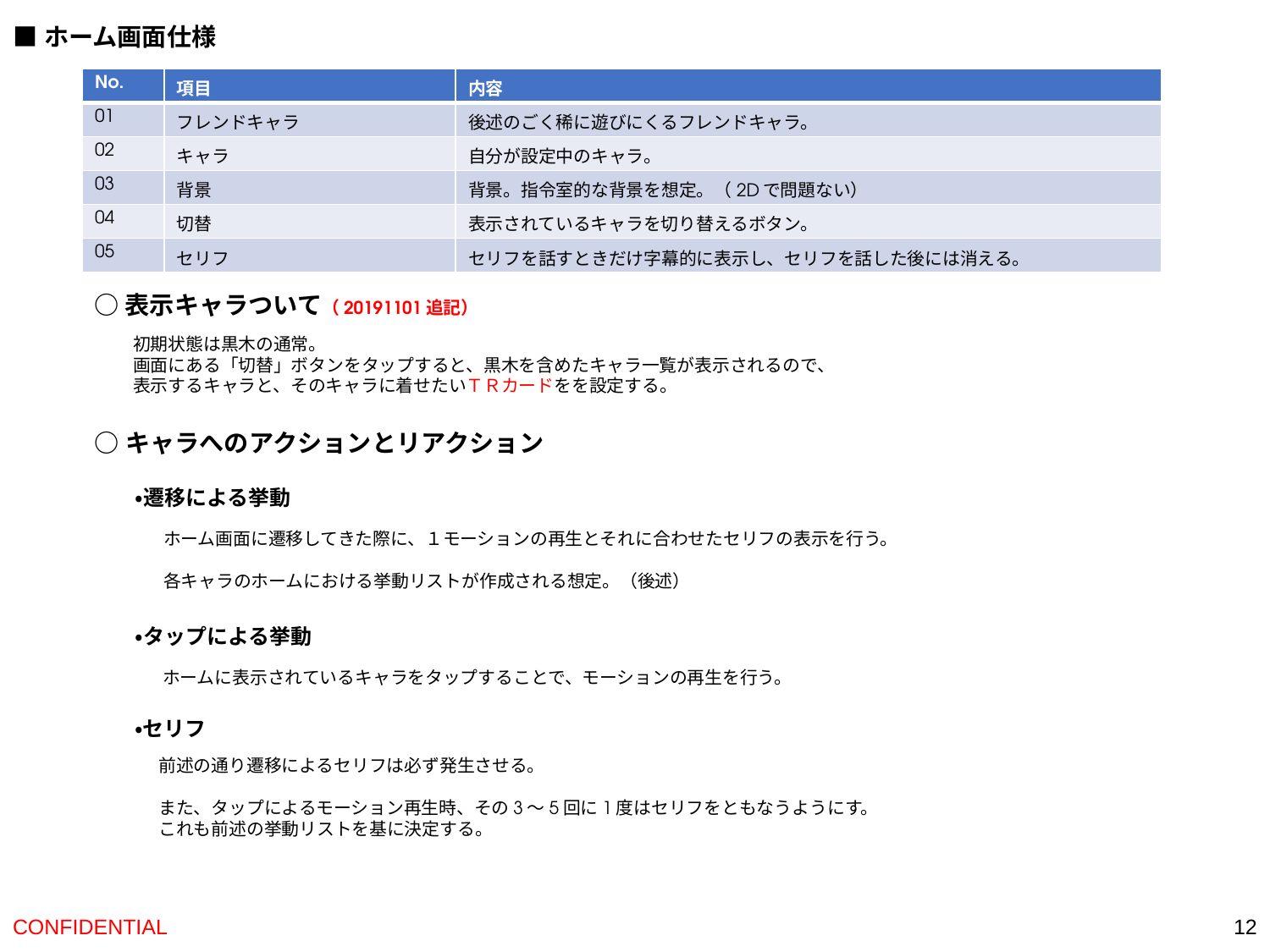

■ホーム画面仕様
| No. | 項目 | 内容 |
| --- | --- | --- |
| 01 | フレンドキャラ | 後述のごく稀に遊びにくるフレンドキャラ。 |
| 02 | キャラ | 自分が設定中のキャラ。 |
| 03 | 背景 | 背景。指令室的な背景を想定。（2Dで問題ない） |
| 04 | 切替 | 表示されているキャラを切り替えるボタン。 |
| 05 | セリフ | セリフを話すときだけ字幕的に表示し、セリフを話した後には消える。 |
○表示キャラついて（20191101追記）
初期状態は黒木の通常。
画面にある「切替」ボタンをタップすると、黒木を含めたキャラ一覧が表示されるので、
表示するキャラと、そのキャラに着せたいＴＲカードをを設定する。
○キャラへのアクションとリアクション
・遷移による挙動
ホーム画面に遷移してきた際に、１モーションの再生とそれに合わせたセリフの表示を行う。

各キャラのホームにおける挙動リストが作成される想定。（後述）
・タップによる挙動
ホームに表示されているキャラをタップすることで、モーションの再生を行う。
・セリフ
前述の通り遷移によるセリフは必ず発生させる。

また、タップによるモーション再生時、その3～5回に1度はセリフをともなうようにす。
これも前述の挙動リストを基に決定する。
12
CONFIDENTIAL